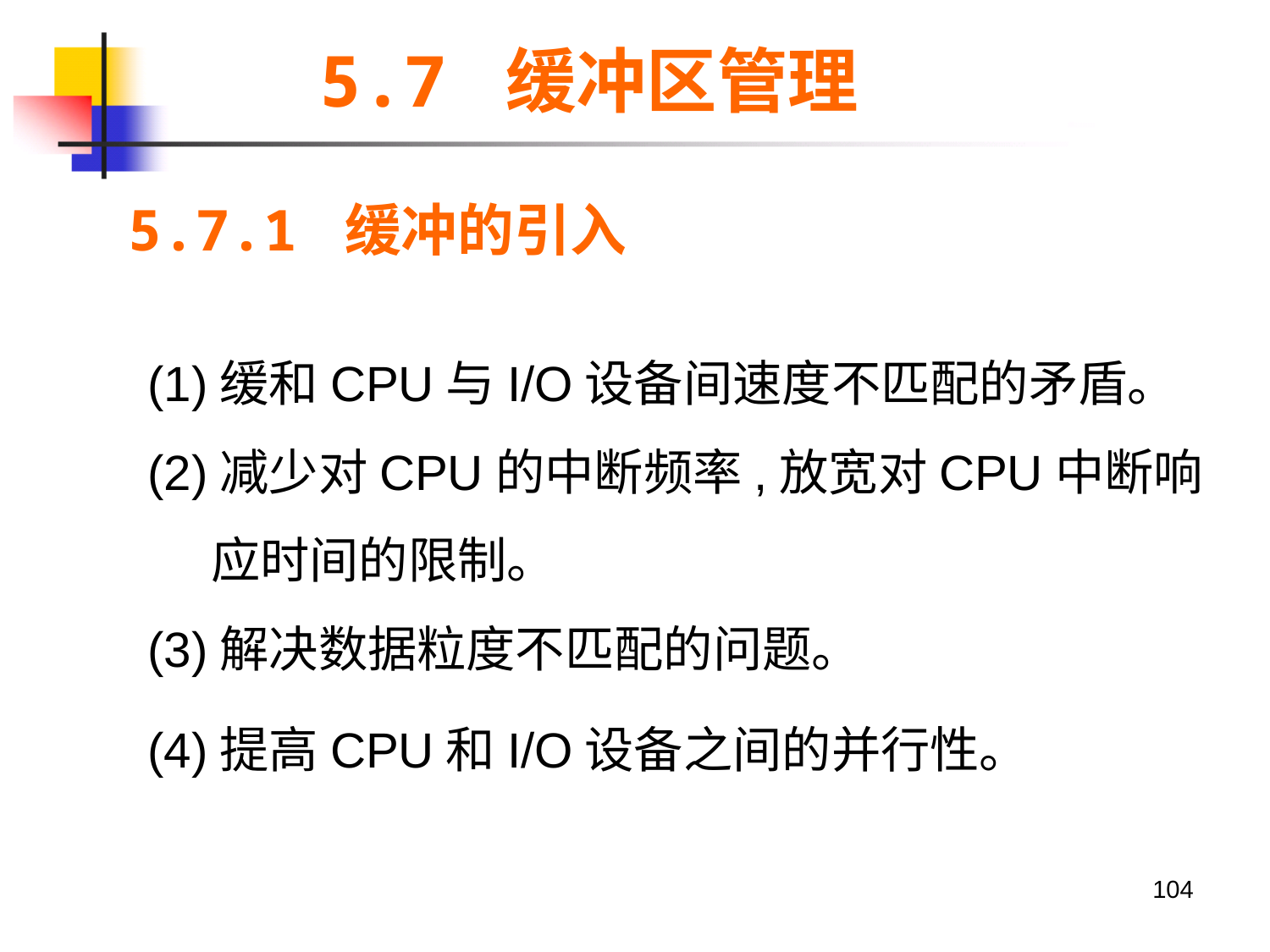

5.7 缓冲区管理
5.7.1 缓冲的引入
(1)缓和CPU与I/O设备间速度不匹配的矛盾。
(2)减少对CPU的中断频率,放宽对CPU中断响应时间的限制。
(3)解决数据粒度不匹配的问题。
(4)提高CPU和I/O设备之间的并行性。
104